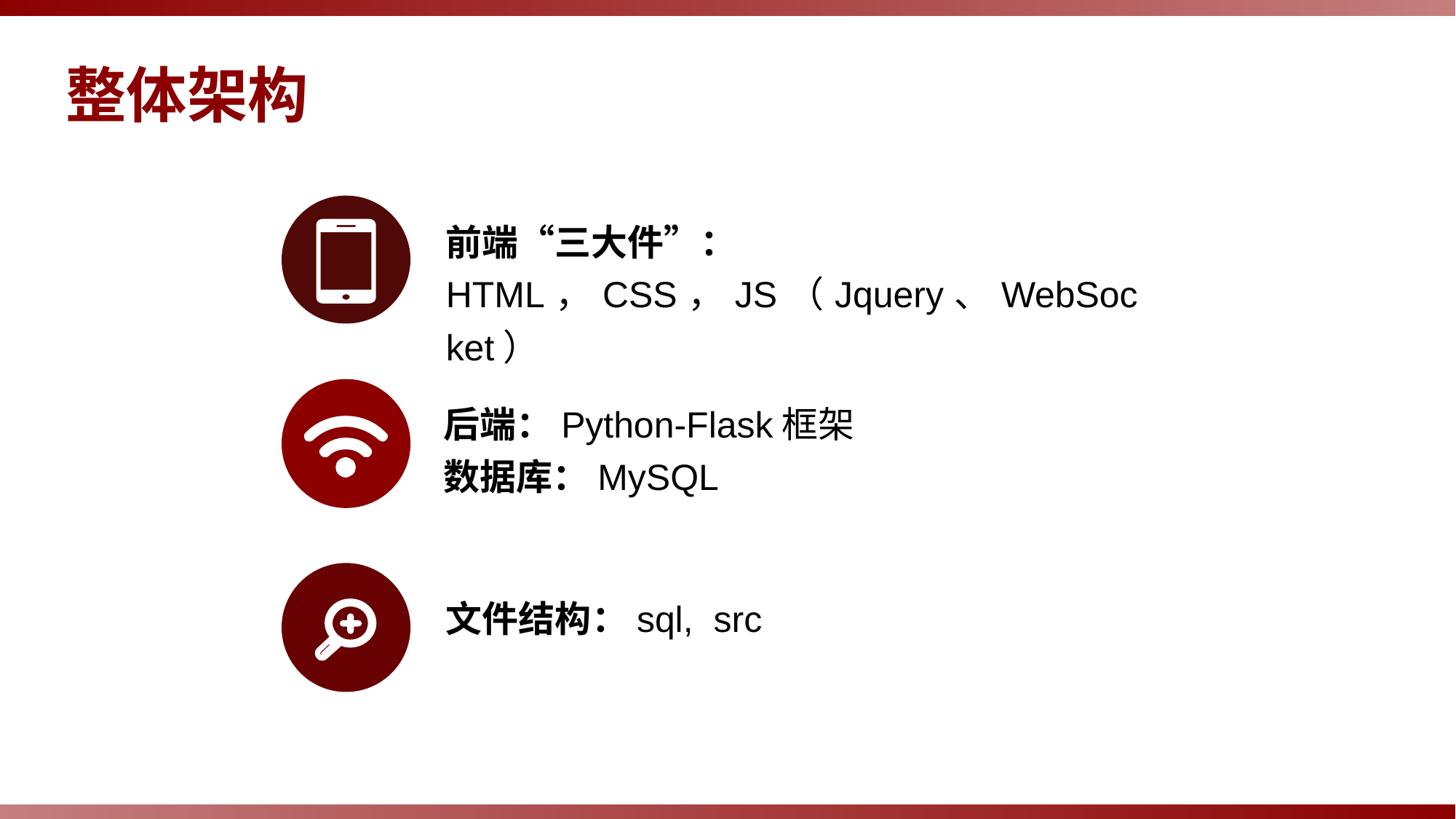

整体架构

前端“三大件”：
HTML，CSS，JS（Jquery、WebSocket）

后端：Python-Flask框架
数据库：MySQL

文件结构：sql,  src